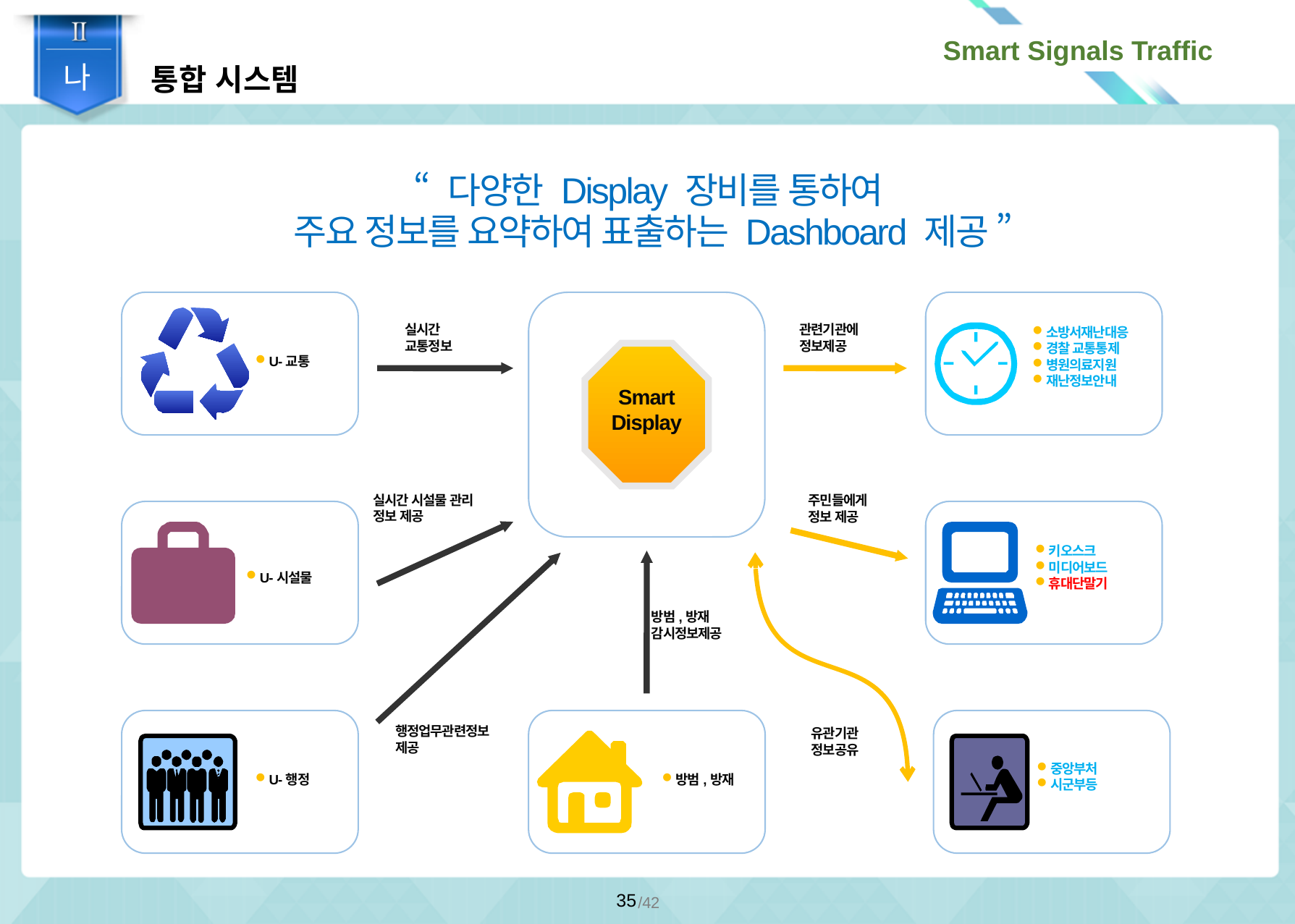

통합 시스템
나
“ 다양한 Display 장비를 통하여
주요 정보를 요약하여 표출하는 Dashboard 제공 ”

실시간
교통정보
관련기관에
정보제공
소방서재난대응
경찰 교통통제
병원의료지원
재난정보안내

Smart
Display
U-교통

실시간 시설물 관리
정보 제공
주민들에게
정보 제공

키오스크
미디어보드
휴대단말기

U-시설물
방범,방재
감시정보제공

방범,방재

행정업무관련정보제공
유관기관
정보공유

중앙부처
시군부등
U-행정